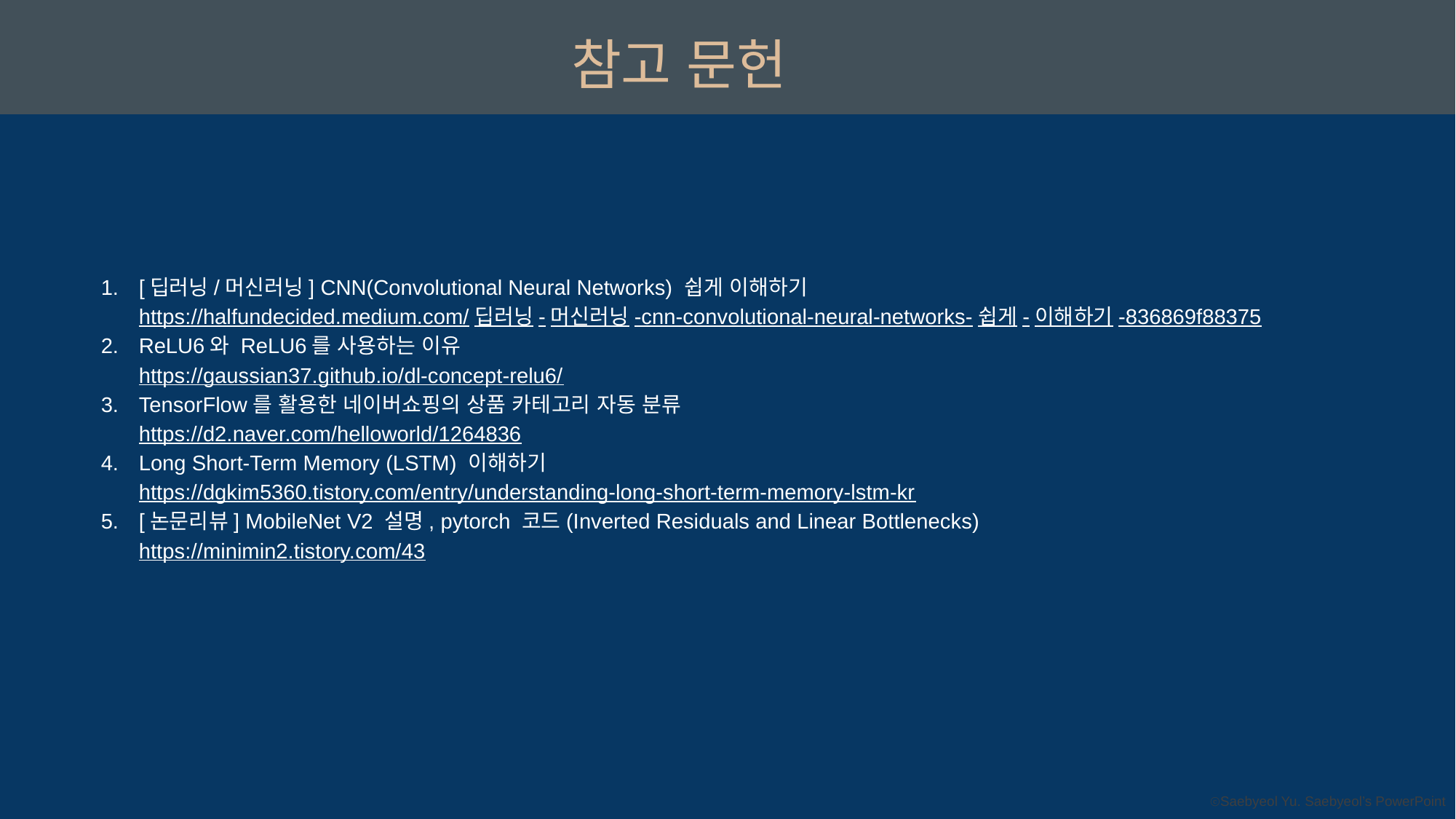

참고 문헌
[딥러닝/머신러닝] CNN(Convolutional Neural Networks) 쉽게 이해하기
https://halfundecided.medium.com/딥러닝-머신러닝-cnn-convolutional-neural-networks-쉽게-이해하기-836869f88375
ReLU6와 ReLU6를 사용하는 이유
https://gaussian37.github.io/dl-concept-relu6/
TensorFlow를 활용한 네이버쇼핑의 상품 카테고리 자동 분류
https://d2.naver.com/helloworld/1264836
Long Short-Term Memory (LSTM) 이해하기
https://dgkim5360.tistory.com/entry/understanding-long-short-term-memory-lstm-kr
[논문리뷰] MobileNet V2 설명, pytorch 코드(Inverted Residuals and Linear Bottlenecks)
https://minimin2.tistory.com/43